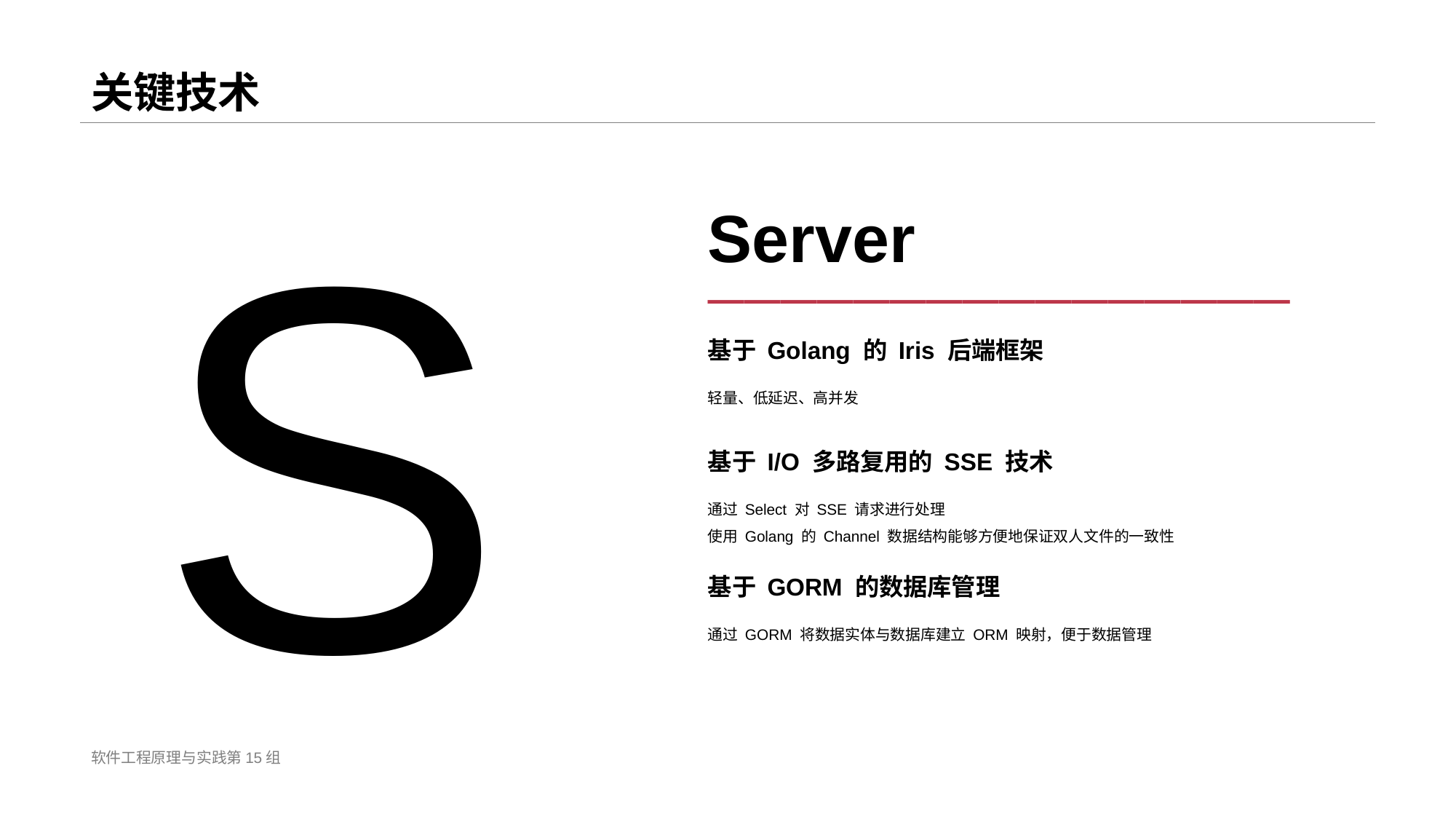

# 关键技术
S
Server
————————————————
基于 Golang 的 Iris 后端框架
轻量、低延迟、高并发
基于 I/O 多路复用的 SSE 技术
通过 Select 对 SSE 请求进行处理
使用 Golang 的 Channel 数据结构能够方便地保证双人文件的一致性
基于 GORM 的数据库管理
通过 GORM 将数据实体与数据库建立 ORM 映射，便于数据管理
软件工程原理与实践第15组